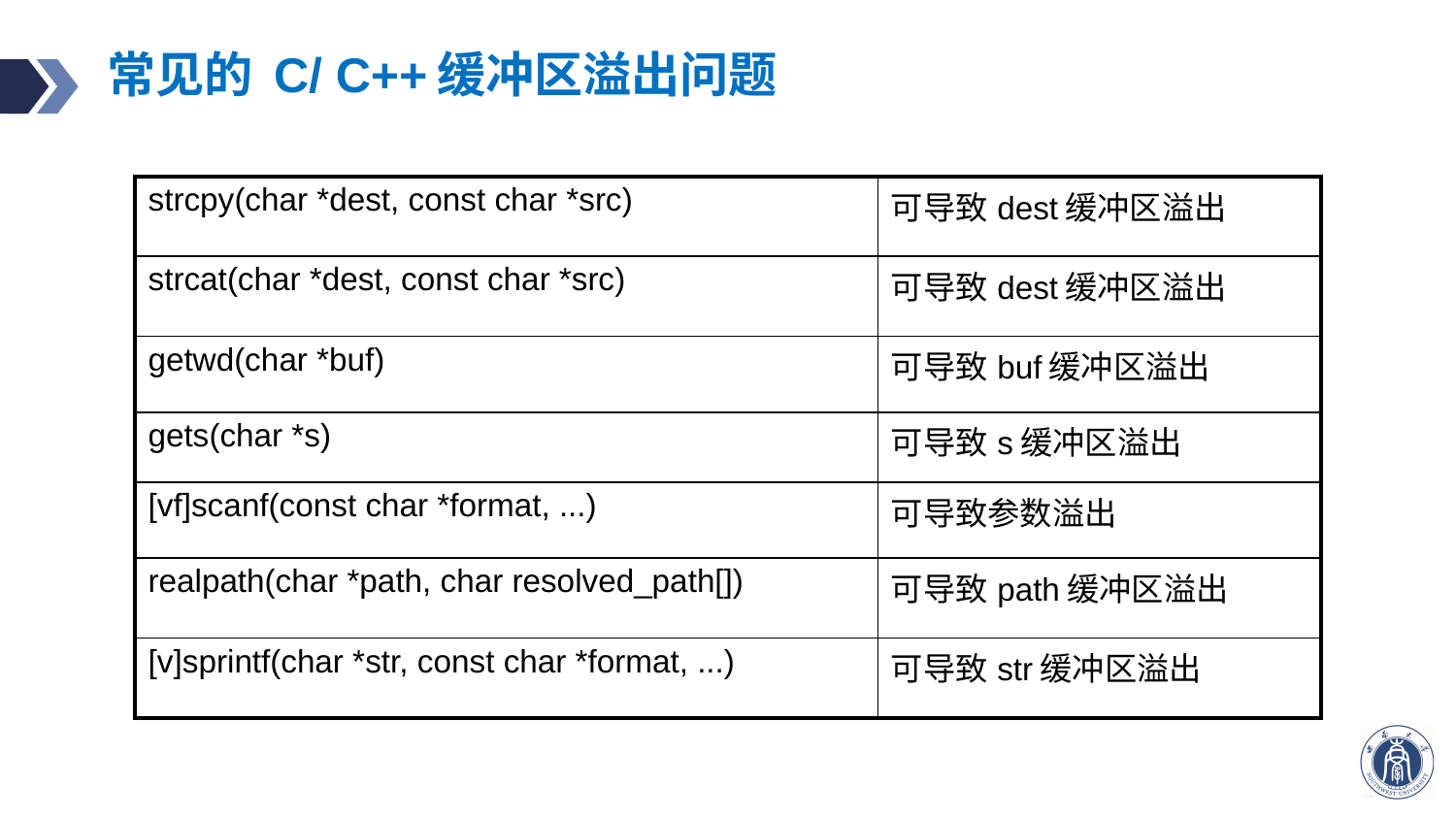

# 常见的 C/ C++缓冲区溢出问题
| strcpy(char \*dest, const char \*src) | 可导致dest缓冲区溢出 |
| --- | --- |
| strcat(char \*dest, const char \*src) | 可导致dest缓冲区溢出 |
| getwd(char \*buf) | 可导致buf缓冲区溢出 |
| gets(char \*s) | 可导致s缓冲区溢出 |
| [vf]scanf(const char \*format, ...) | 可导致参数溢出 |
| realpath(char \*path, char resolved\_path[]) | 可导致path缓冲区溢出 |
| [v]sprintf(char \*str, const char \*format, ...) | 可导致str缓冲区溢出 |
51